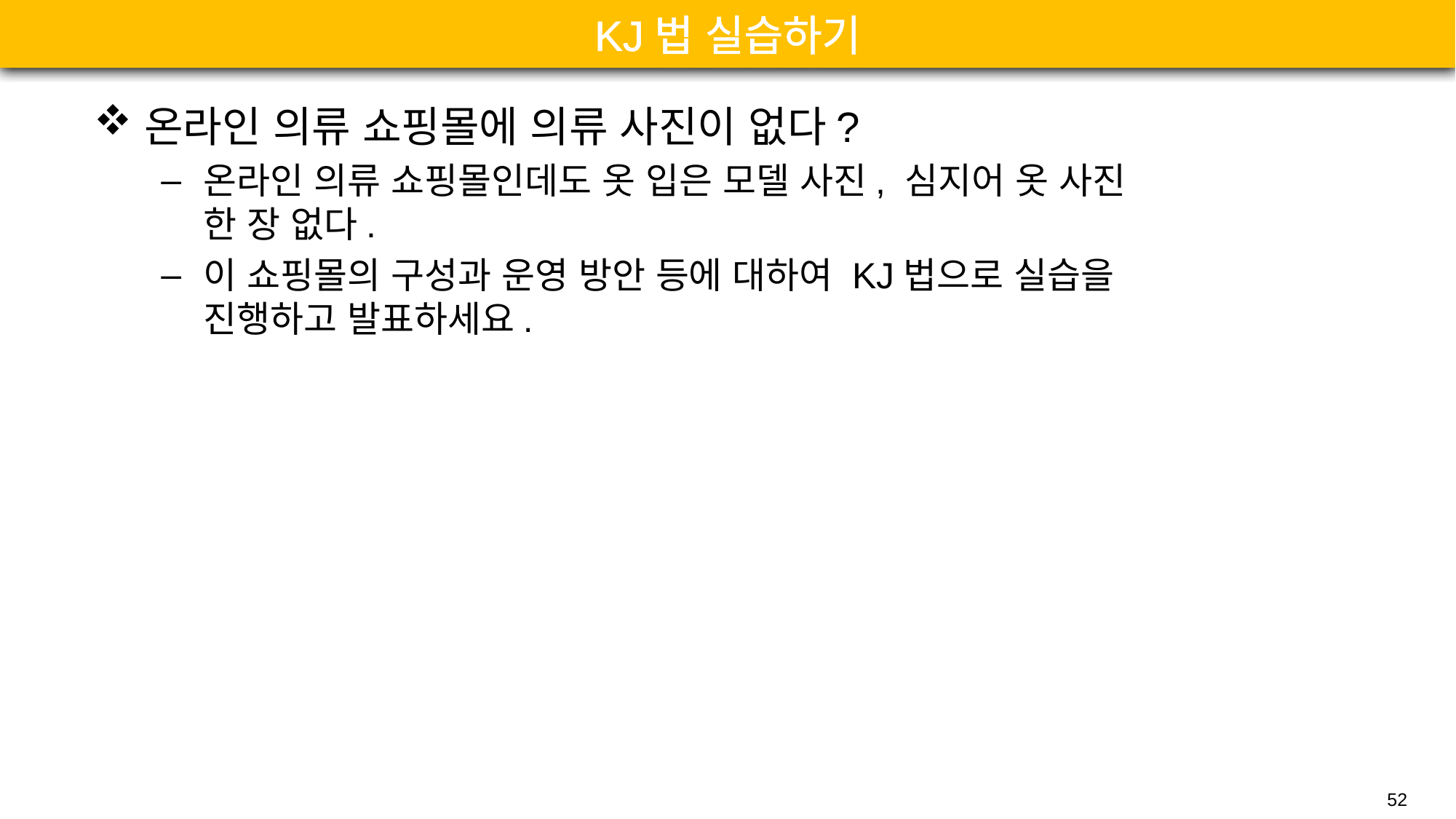

# KJ법 실습하기
온라인 의류 쇼핑몰에 의류 사진이 없다?
온라인 의류 쇼핑몰인데도 옷 입은 모델 사진, 심지어 옷 사진 한 장 없다.
이 쇼핑몰의 구성과 운영 방안 등에 대하여 KJ법으로 실습을 진행하고 발표하세요.